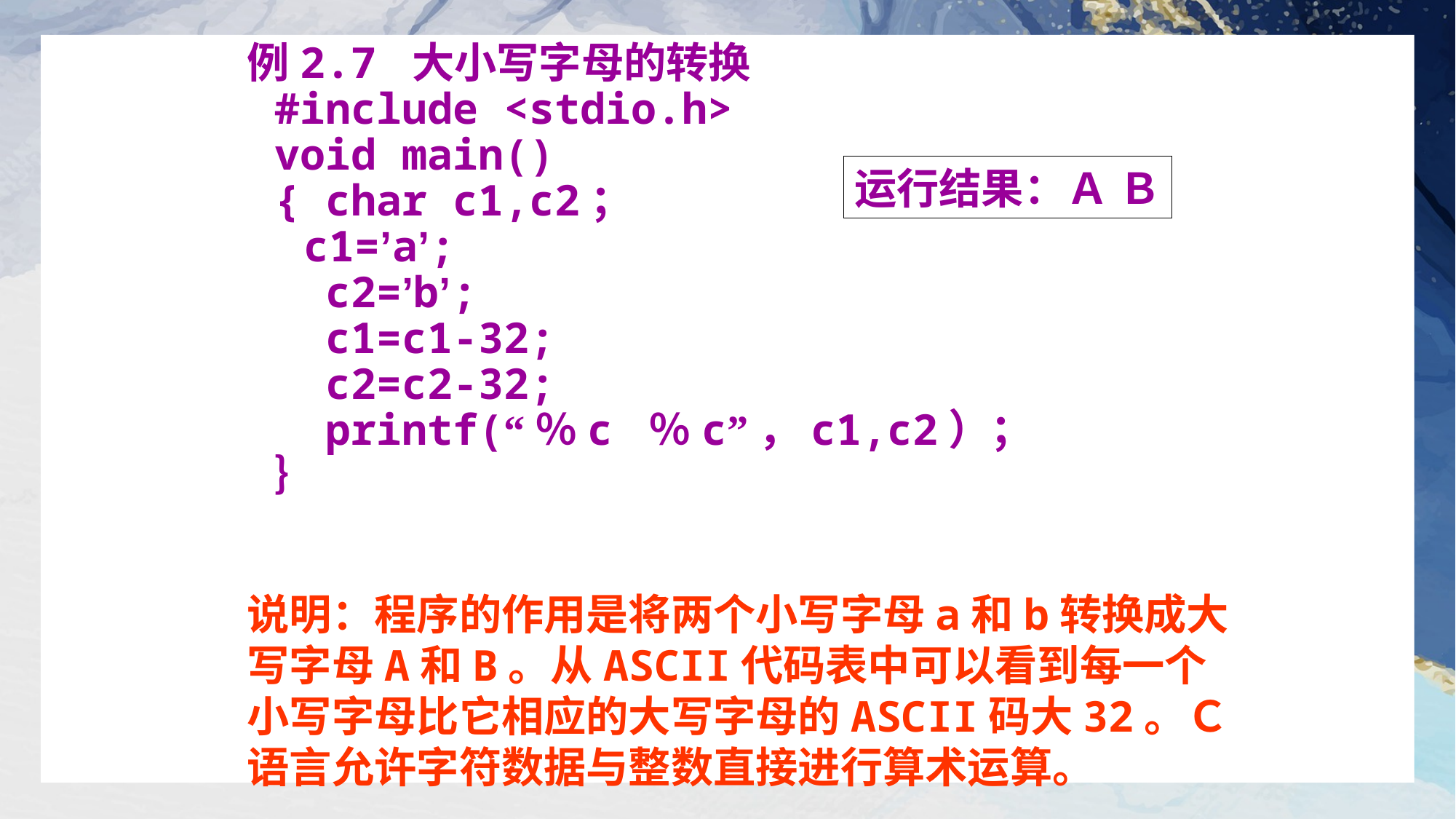

例2.7 大小写字母的转换
#include <stdio.h>
void main()
{ char c1,c2；
  c1=’a’;
  c2=’b’;
  c1=c1-32;
  c2=c2-32;
  printf(“％c ％c”，c1,c2）；
｝
运行结果：Ａ Ｂ
说明：程序的作用是将两个小写字母a和b转换成大写字母A和B。从ASCII代码表中可以看到每一个小写字母比它相应的大写字母的ASCII码大32。Ｃ语言允许字符数据与整数直接进行算术运算。